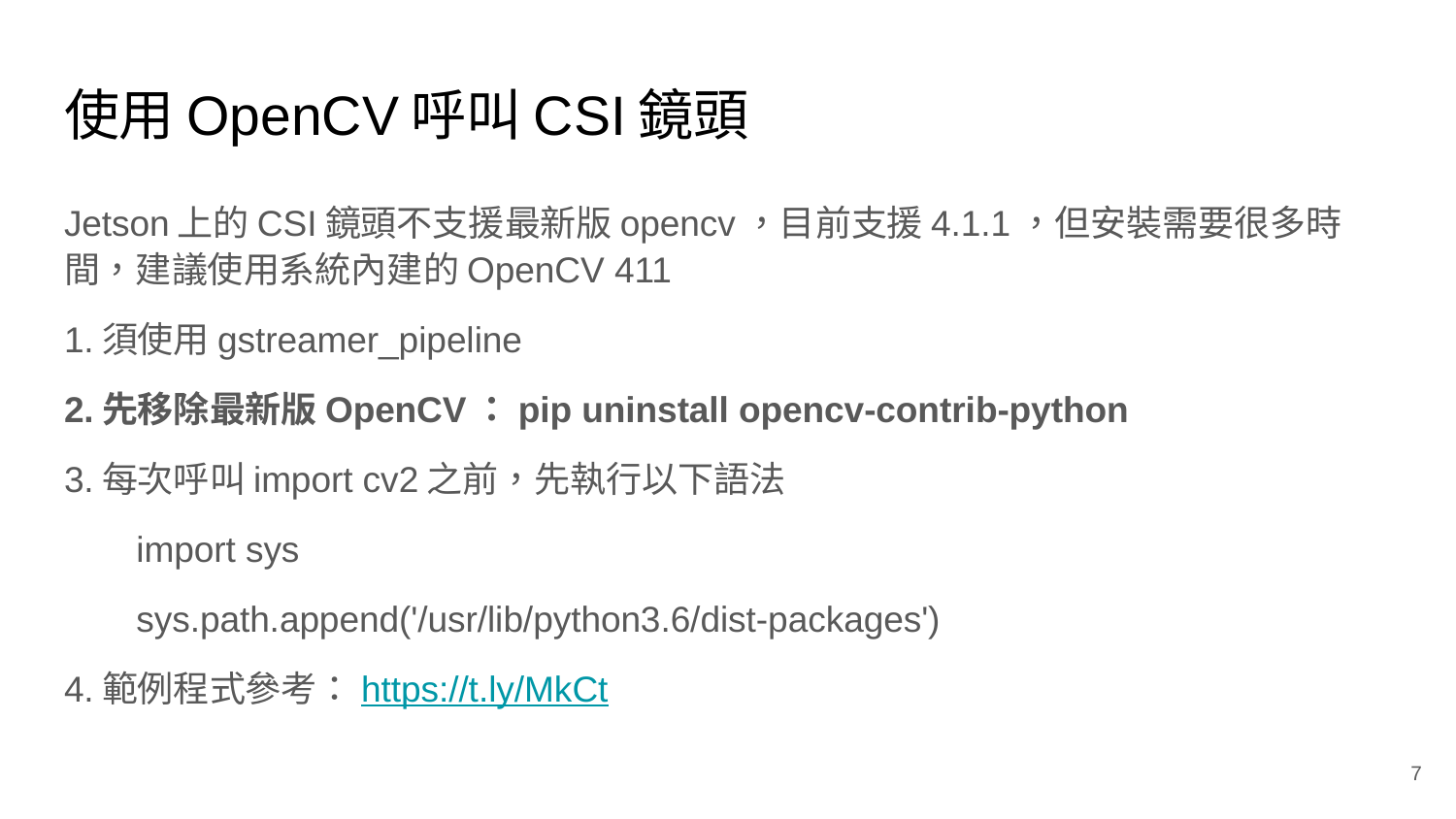

# 使用OpenCV呼叫CSI鏡頭
Jetson上的CSI鏡頭不支援最新版opencv，目前支援4.1.1，但安裝需要很多時間，建議使用系統內建的OpenCV 411
1.須使用gstreamer_pipeline
2.先移除最新版OpenCV：pip uninstall opencv-contrib-python
3.每次呼叫import cv2之前，先執行以下語法
import sys
sys.path.append('/usr/lib/python3.6/dist-packages')
4.範例程式參考：https://t.ly/MkCt
7